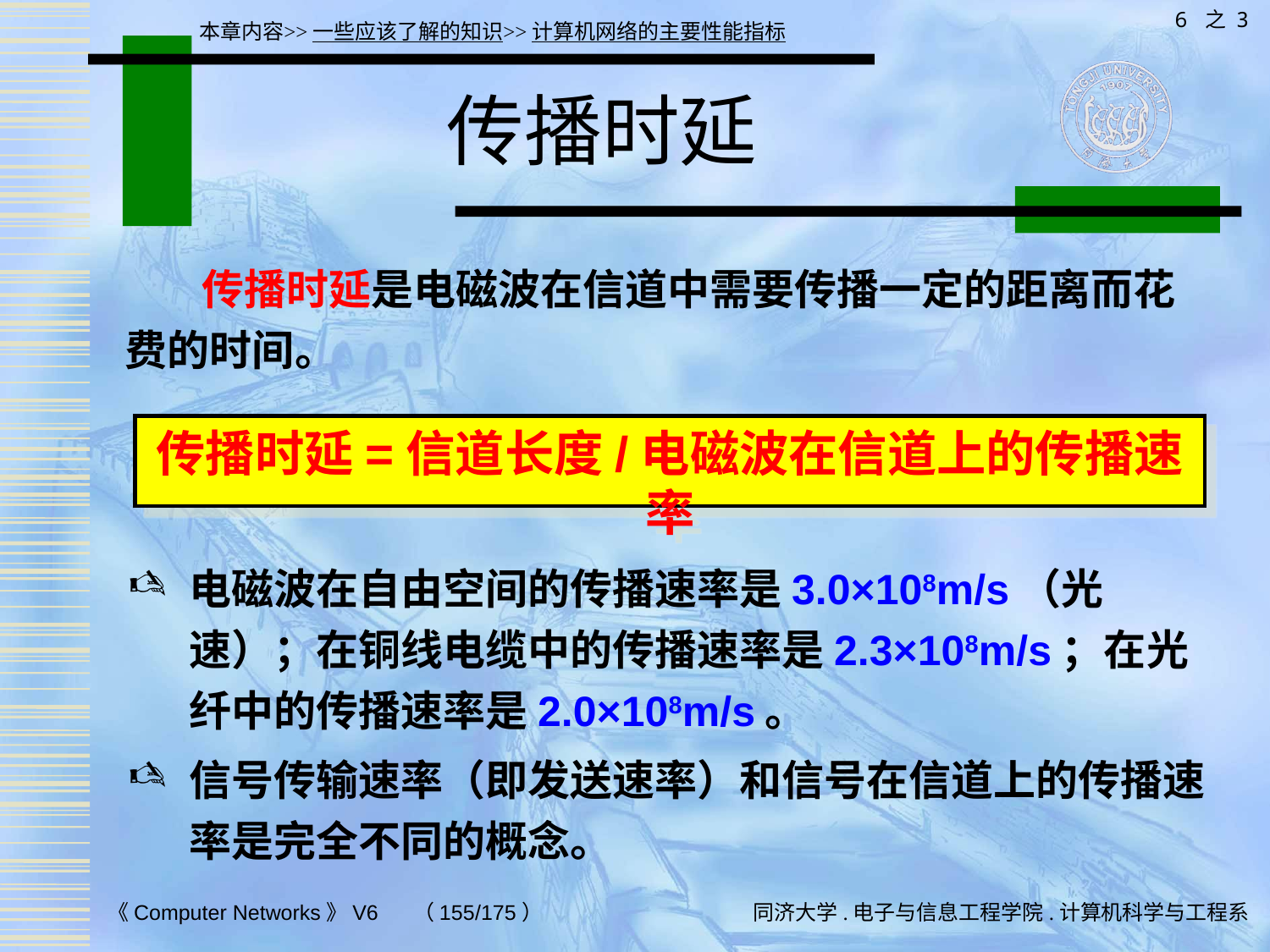

6 之 3
本章内容>>一些应该了解的知识>>计算机网络的主要性能指标
# 传播时延
       传播时延是电磁波在信道中需要传播一定的距离而花费的时间。
传播时延=信道长度/电磁波在信道上的传播速率
电磁波在自由空间的传播速率是3.0×108m/s（光速）；在铜线电缆中的传播速率是2.3×108m/s；在光纤中的传播速率是2.0×108m/s。
信号传输速率（即发送速率）和信号在信道上的传播速率是完全不同的概念。